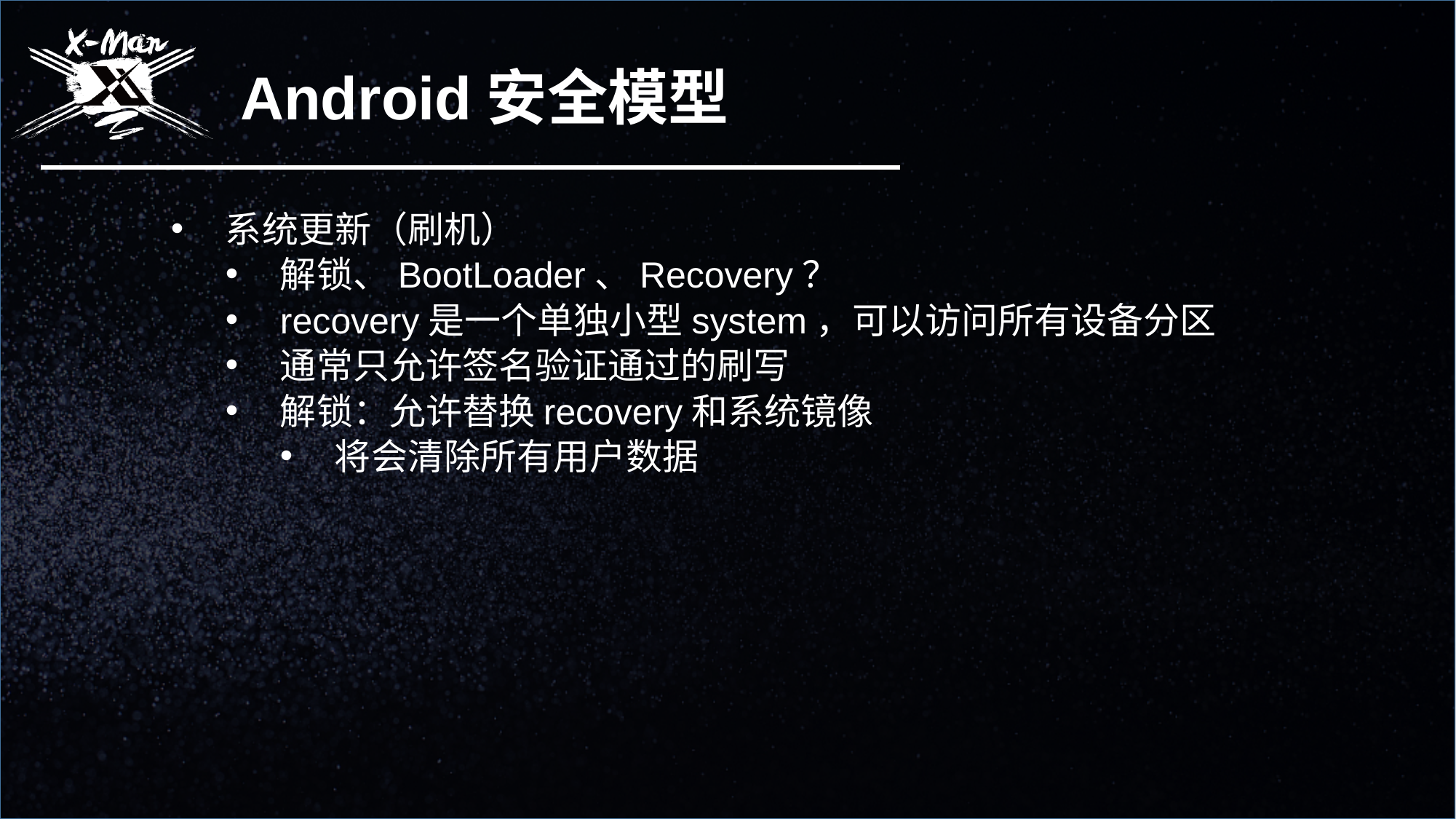

Android安全模型
系统更新（刷机）
解锁、BootLoader、Recovery？
recovery是一个单独小型system，可以访问所有设备分区
通常只允许签名验证通过的刷写
解锁：允许替换recovery和系统镜像
将会清除所有用户数据